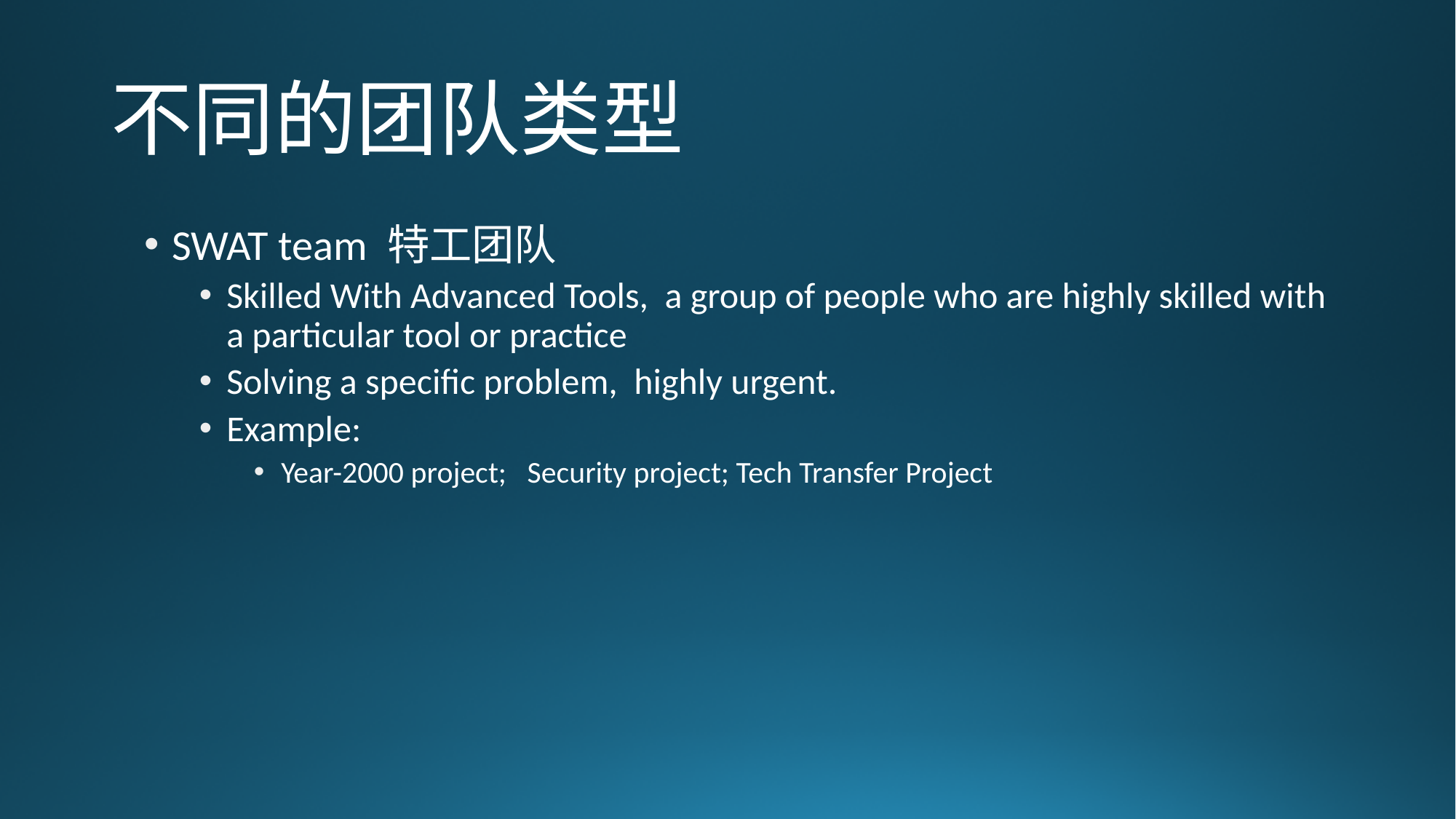

# 不同的团队类型
SWAT team 特工团队
Skilled With Advanced Tools,  a group of people who are highly skilled with a particular tool or practice
Solving a specific problem,  highly urgent.
Example:
Year-2000 project;   Security project; Tech Transfer Project